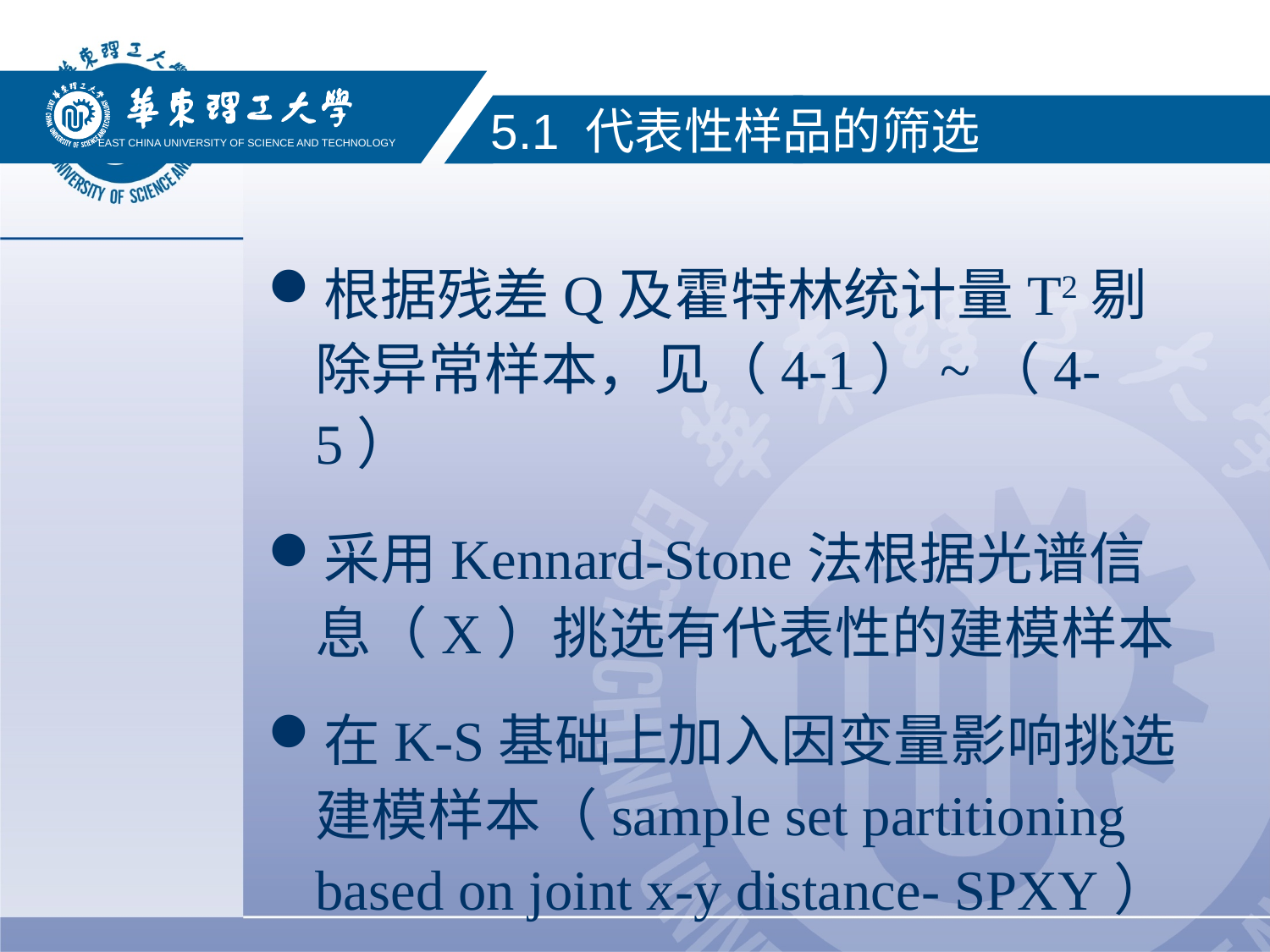

EAST CHINA UNIVERSITY OF SCIENCE AND TECHNOLOGY
5.1 代表性样品的筛选

根据残差Q及霍特林统计量T2剔除异常样本，见（4-1）~（4-5）

采用Kennard-Stone法根据光谱信息（X）挑选有代表性的建模样本

在K-S基础上加入因变量影响挑选建模样本（sample set partitioning based on joint x-y distance- SPXY）